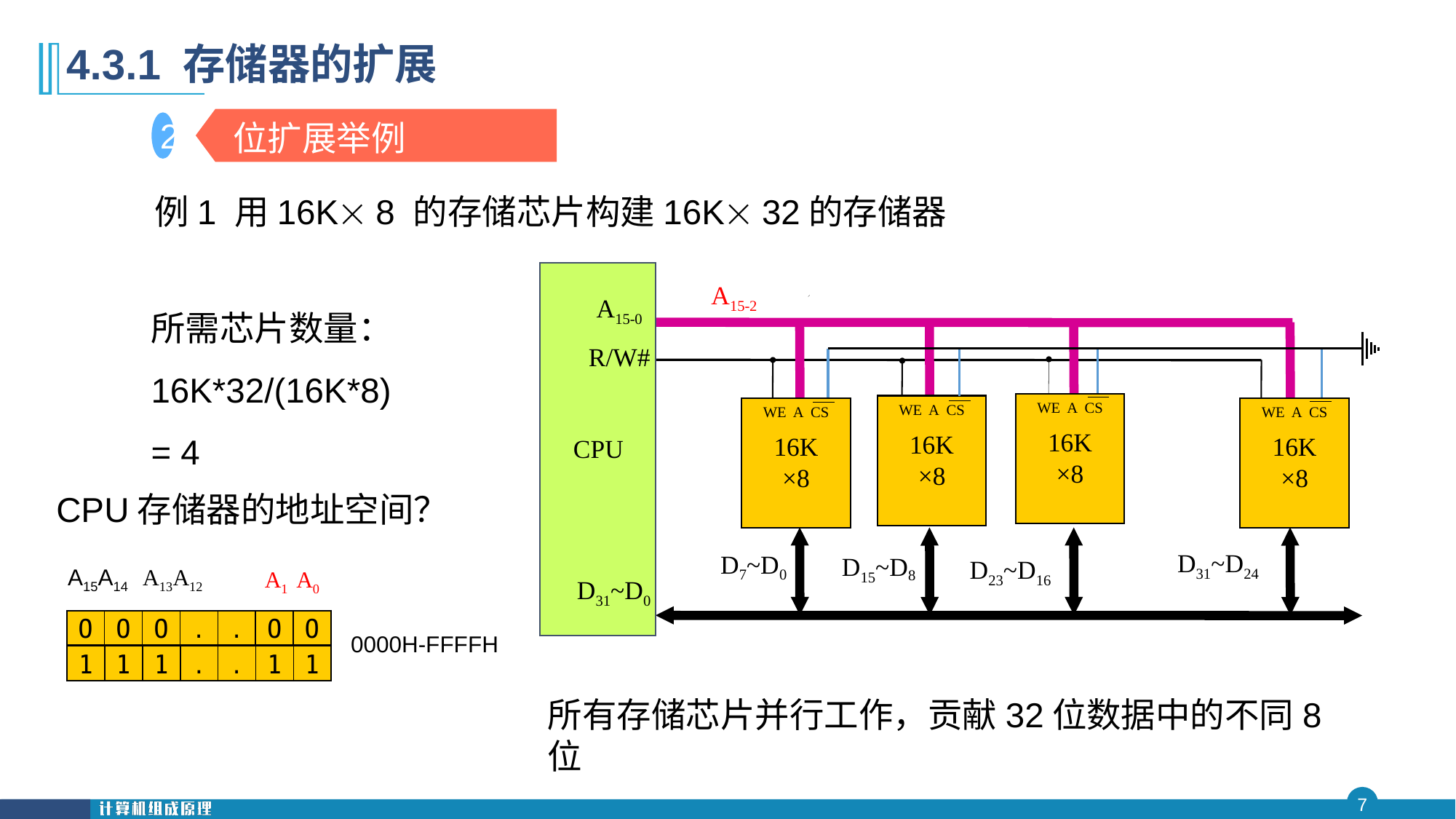

第四 章
# 4.3.1 存储器的扩展

 位扩展举例
2
例1 用16K× 8 的存储芯片构建16K× 32的存储器

A15-0
R/W#
CPU
D31~D0
A15-2
所需芯片数量：
16K*32/(16K*8)
= 4

WE  A  CS
16K
×8

WE  A  CS
16K
×8

WE  A  CS
16K
×8

WE  A  CS
16K
×8

CPU存储器的地址空间？

D31~D24
D7~D0
D15~D8
D23~D16
      A15A14
A0
A13A12
A1
0
0
0
.
.
0
0
1
1
1
.
.
1
1

0000H-FFFFH
所有存储芯片并行工作，贡献32位数据中的不同8位